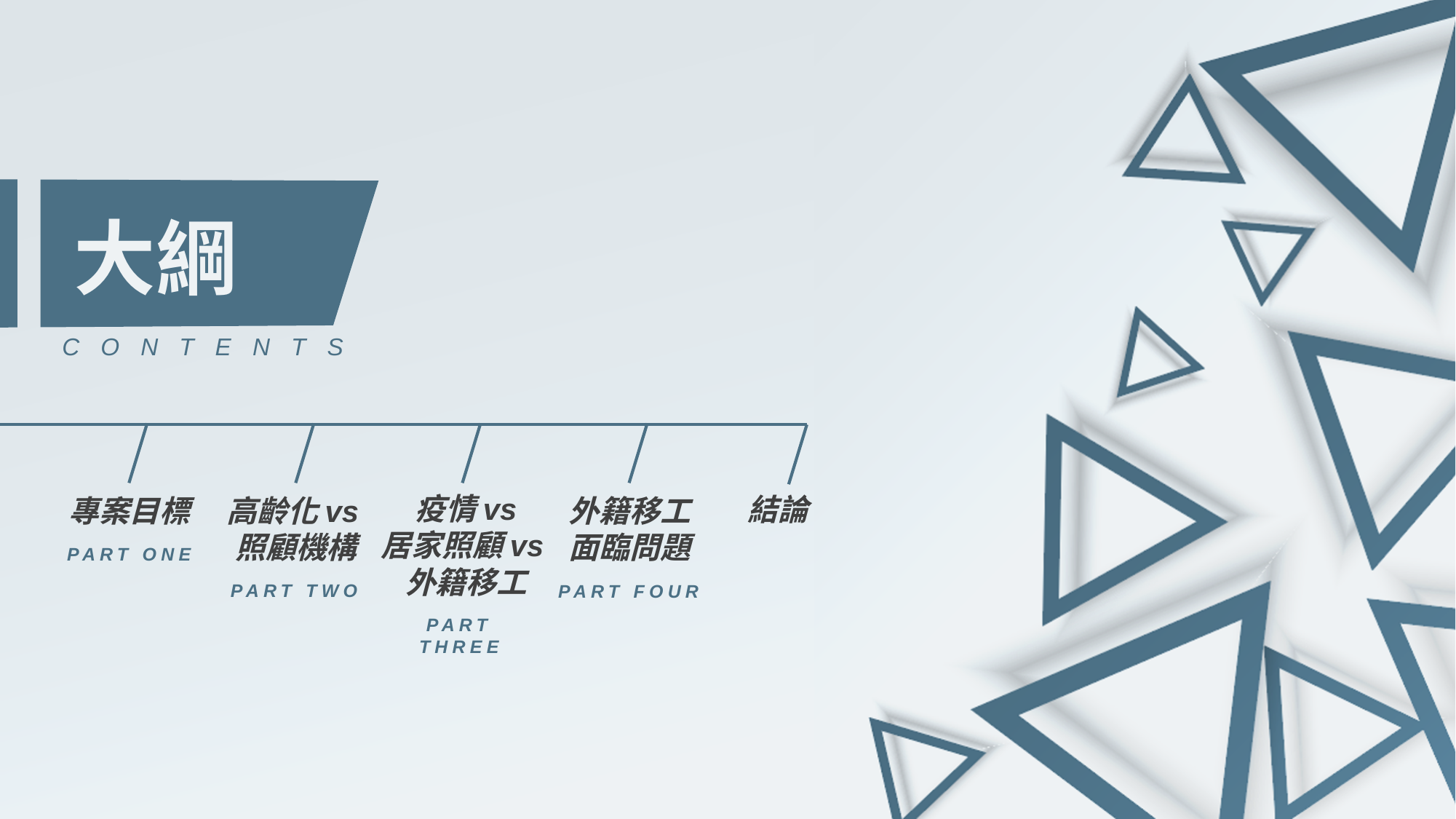

大綱
CONTENTS
專案目標
PART ONE
高齡化vs照顧機構
PART TWO
疫情vs
居家照顧vs外籍移工
PART THREE
外籍移工面臨問題
PART FOUR
結論